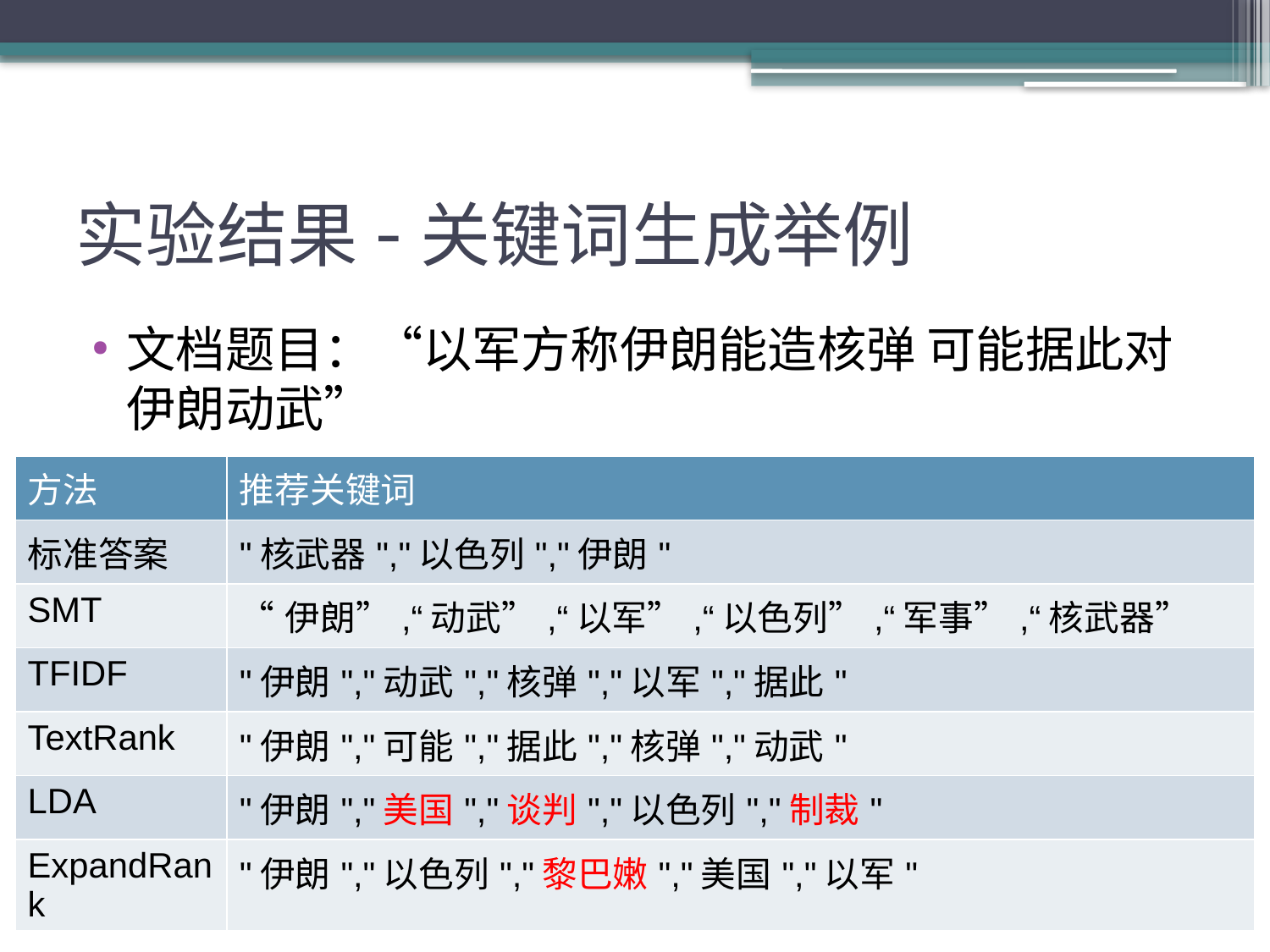

# 实验结果-关键词生成举例
文档题目：“以军方称伊朗能造核弹 可能据此对伊朗动武”
| 方法 | 推荐关键词 |
| --- | --- |
| 标准答案 | "核武器","以色列","伊朗" |
| SMT | “伊朗”,“动武”,“以军”,“以色列”,“军事”,“核武器” |
| TFIDF | "伊朗","动武","核弹","以军","据此" |
| TextRank | "伊朗","可能","据此","核弹","动武" |
| LDA | "伊朗","美国","谈判","以色列","制裁" |
| ExpandRank | "伊朗","以色列","黎巴嫩","美国","以军" |